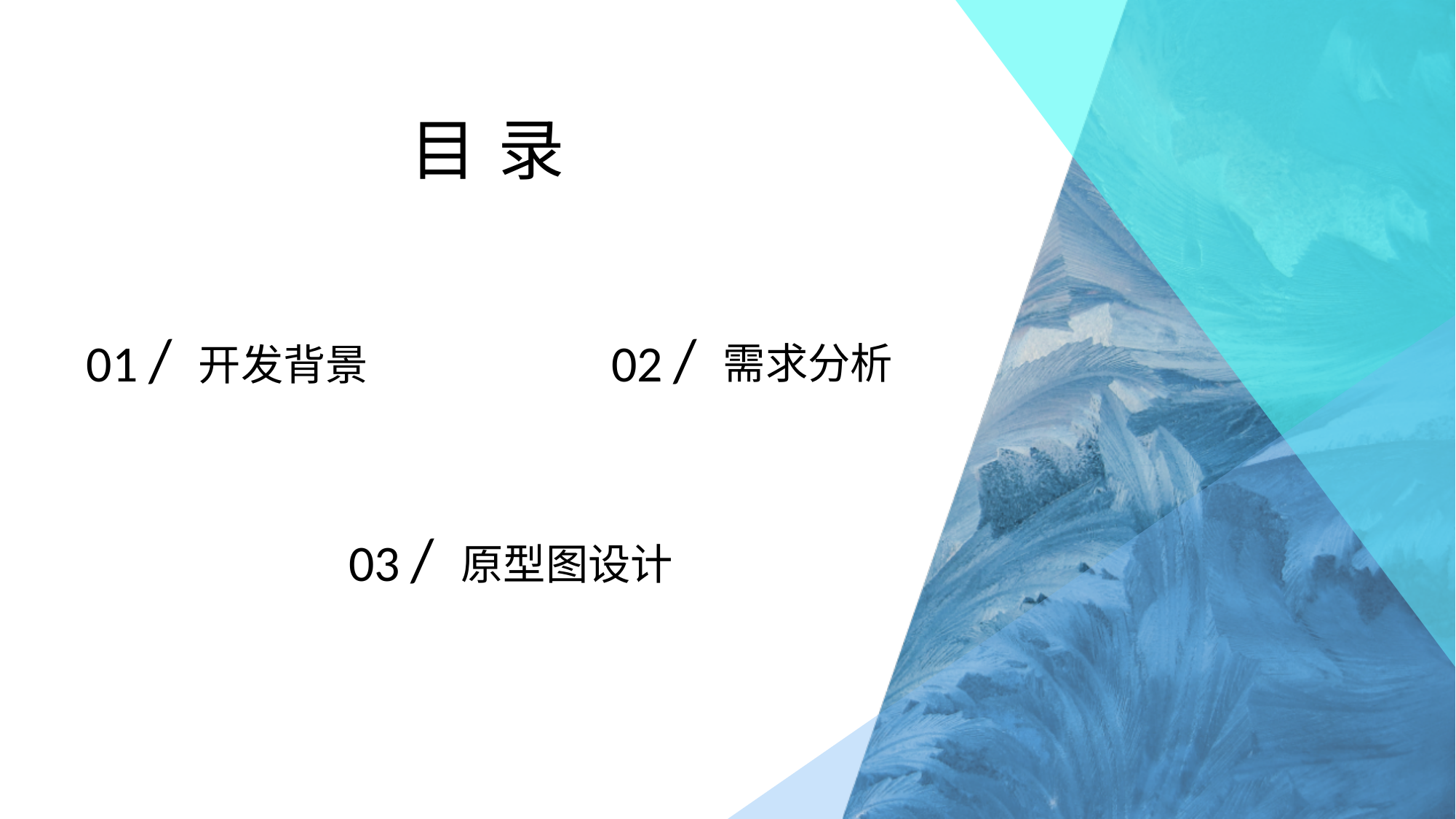

目 录
01 /
02 /
需求分析
开发背景
03 /
原型图设计